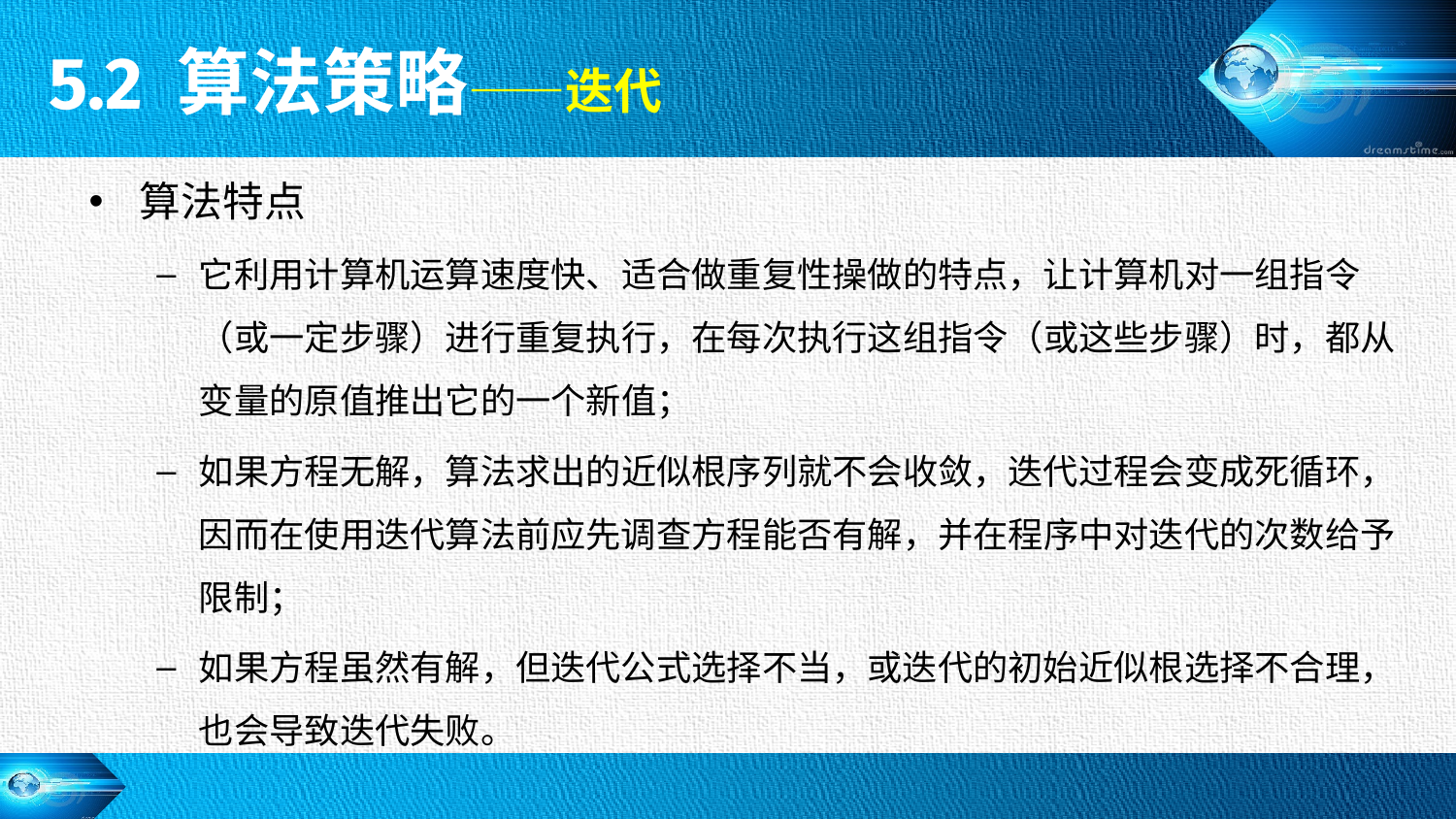

5.2 算法策略——迭代
算法特点
它利用计算机运算速度快、适合做重复性操做的特点，让计算机对一组指令（或一定步骤）进行重复执行，在每次执行这组指令（或这些步骤）时，都从变量的原值推出它的一个新值；
如果方程无解，算法求出的近似根序列就不会收敛，迭代过程会变成死循环，因而在使用迭代算法前应先调查方程能否有解，并在程序中对迭代的次数给予限制；
如果方程虽然有解，但迭代公式选择不当，或迭代的初始近似根选择不合理，也会导致迭代失败。